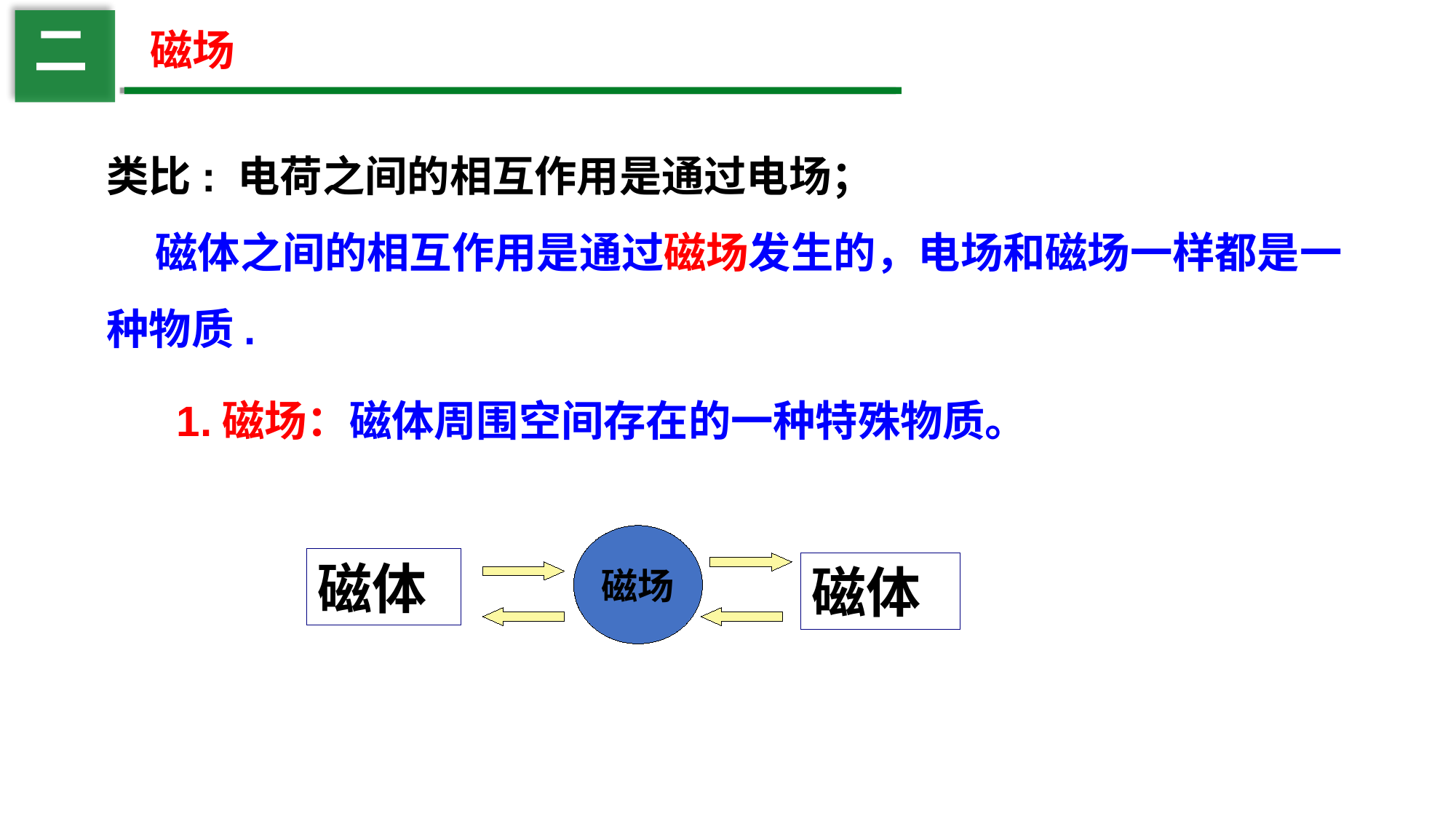

二

磁场

类比: 电荷之间的相互作用是通过电场；
    磁体之间的相互作用是通过磁场发生的，电场和磁场一样都是一种物质.

1.磁场：磁体周围空间存在的一种特殊物质。
磁场
磁体

磁体